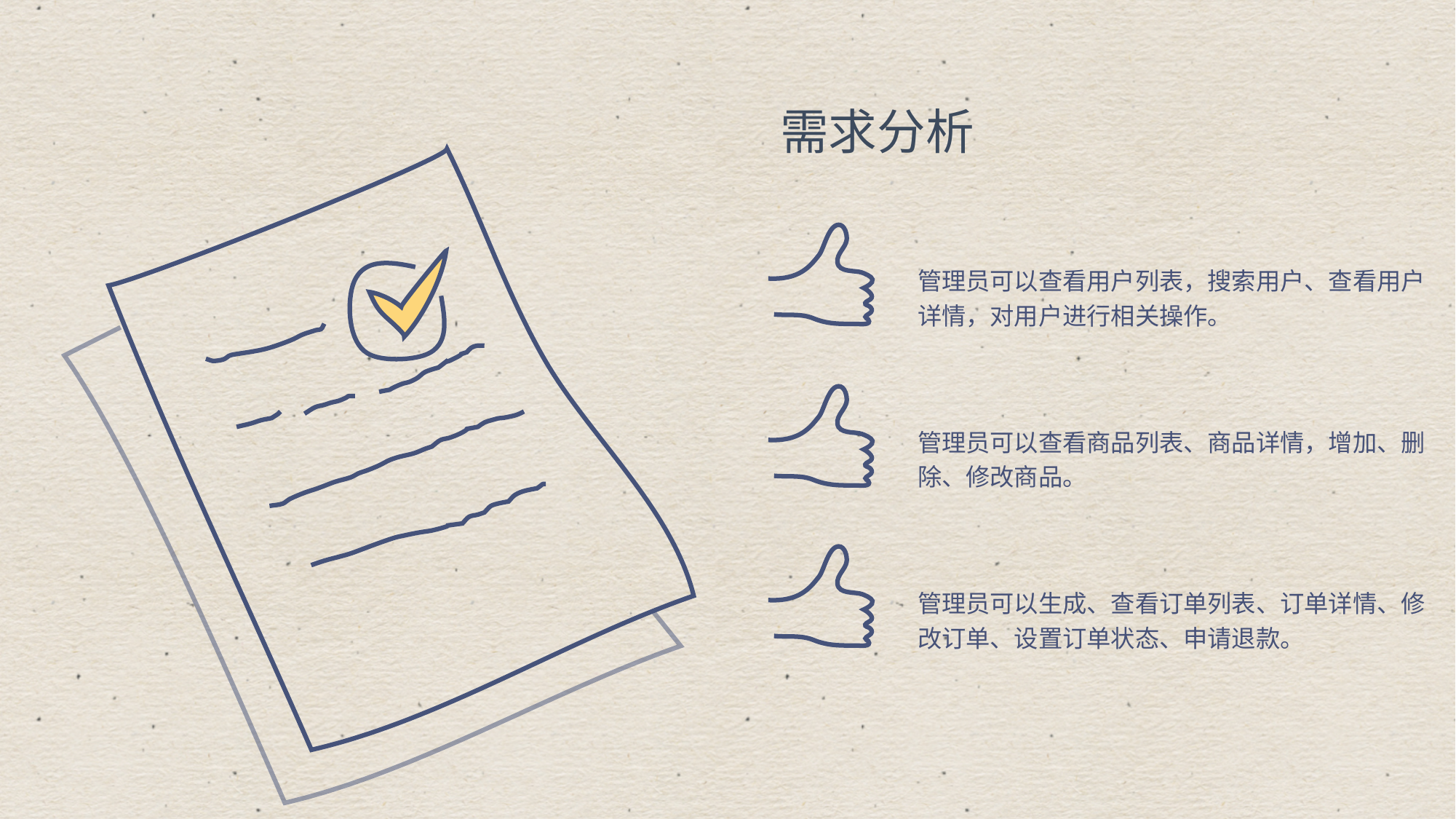

需求分析

管理员可以查看用户列表，搜索用户、查看用户详情，对用户进行相关操作。

管理员可以查看商品列表、商品详情，增加、删除、修改商品。

管理员可以生成、查看订单列表、订单详情、修改订单、设置订单状态、申请退款。